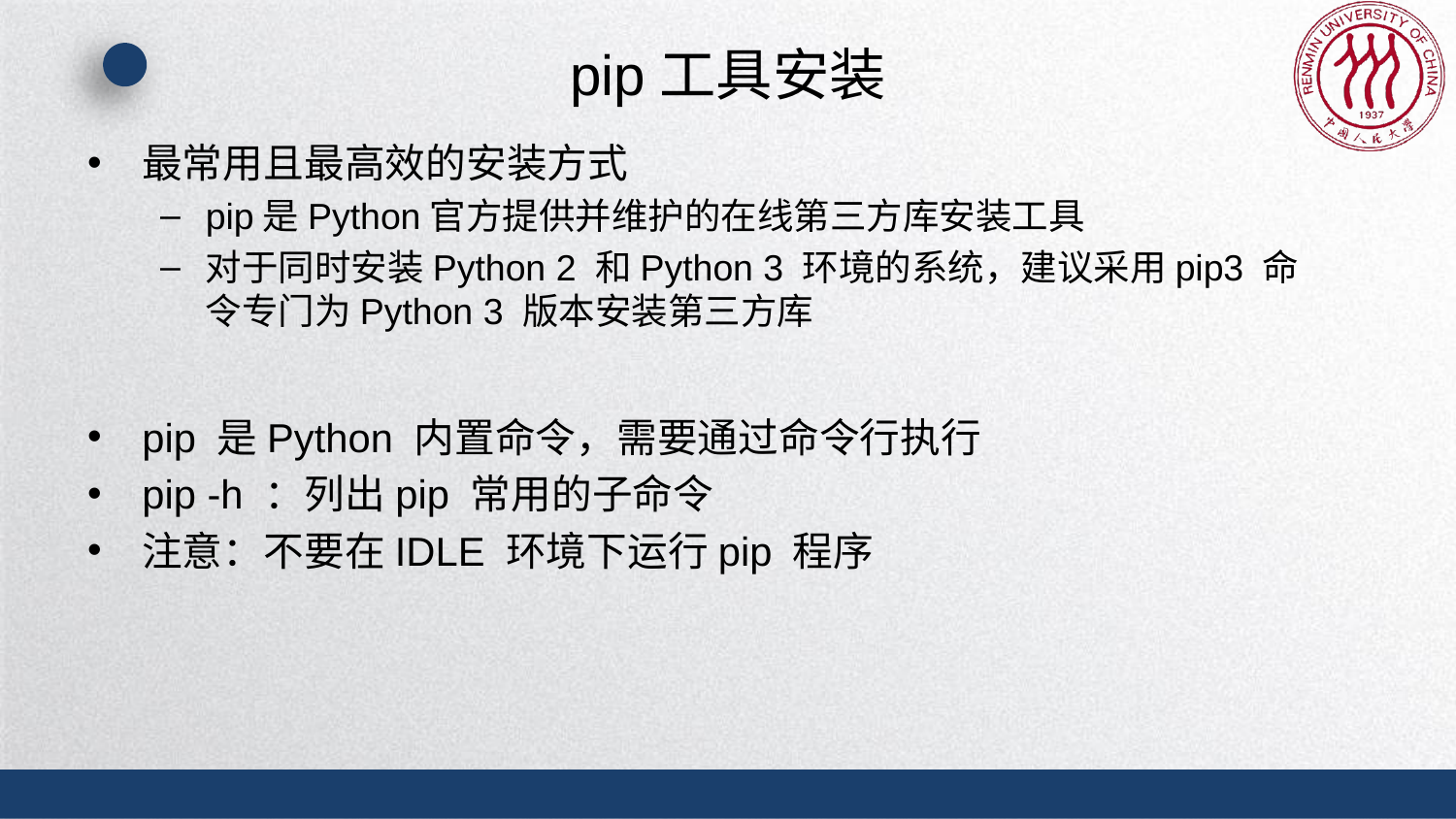

# pip工具安装
最常用且最高效的安装方式
pip是Python官方提供并维护的在线第三方库安装工具
对于同时安装Python 2 和Python 3 环境的系统，建议采用pip3 命令专门为Python 3 版本安装第三方库

pip 是Python 内置命令，需要通过命令行执行
pip -h ：列出pip 常用的子命令
注意：不要在IDLE 环境下运行pip 程序